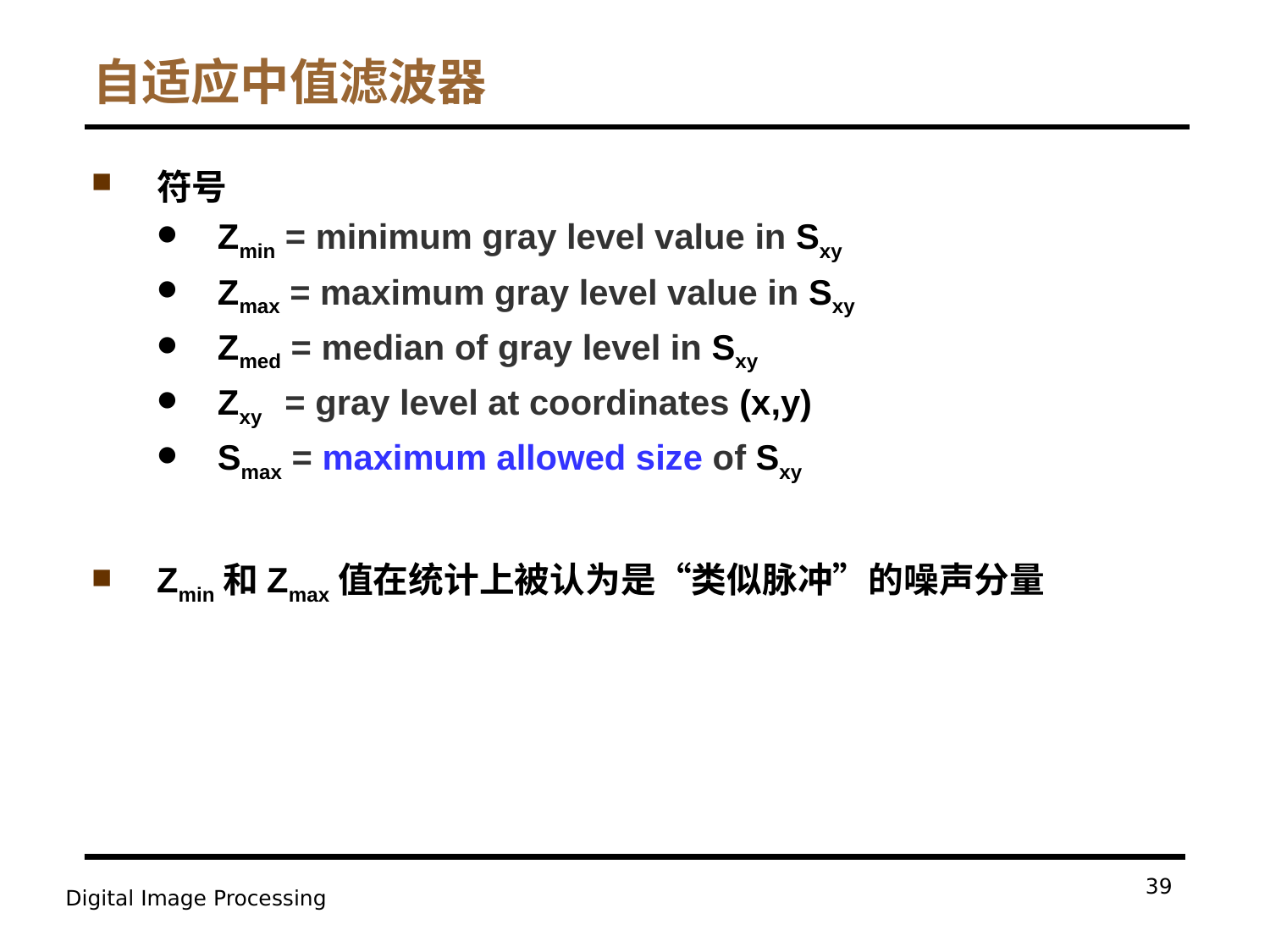

# 自适应中值滤波器
符号
Zmin = minimum gray level value in Sxy
Zmax = maximum gray level value in Sxy
Zmed = median of gray level in Sxy
Zxy    = gray level at coordinates (x,y)
Smax = maximum allowed size of Sxy

Zmin和Zmax值在统计上被认为是“类似脉冲”的噪声分量
39
Digital Image Processing